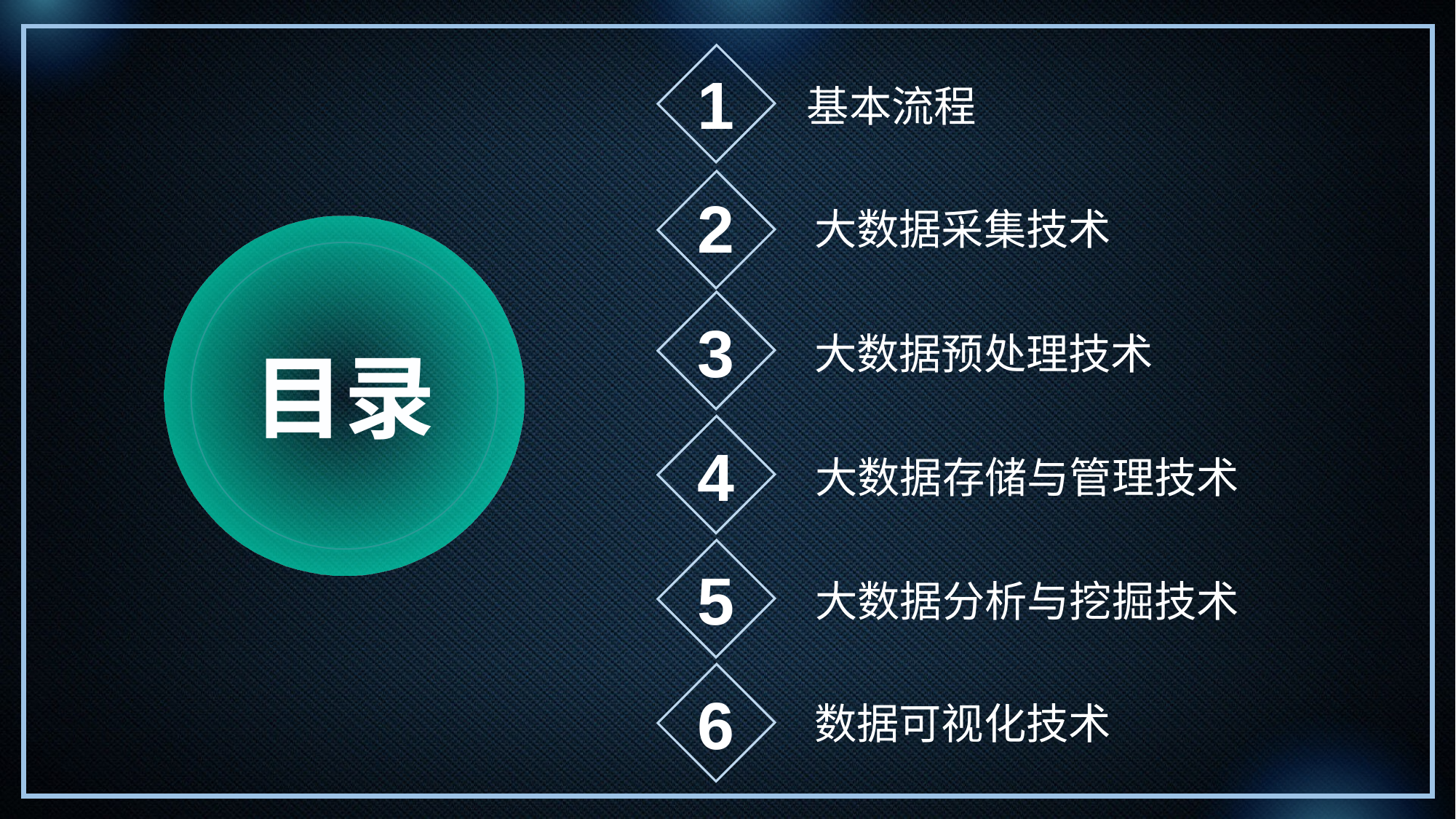

1

基本流程
2

大数据采集技术

目录
3

大数据预处理技术
4

大数据存储与管理技术
5

大数据分析与挖掘技术
6

数据可视化技术